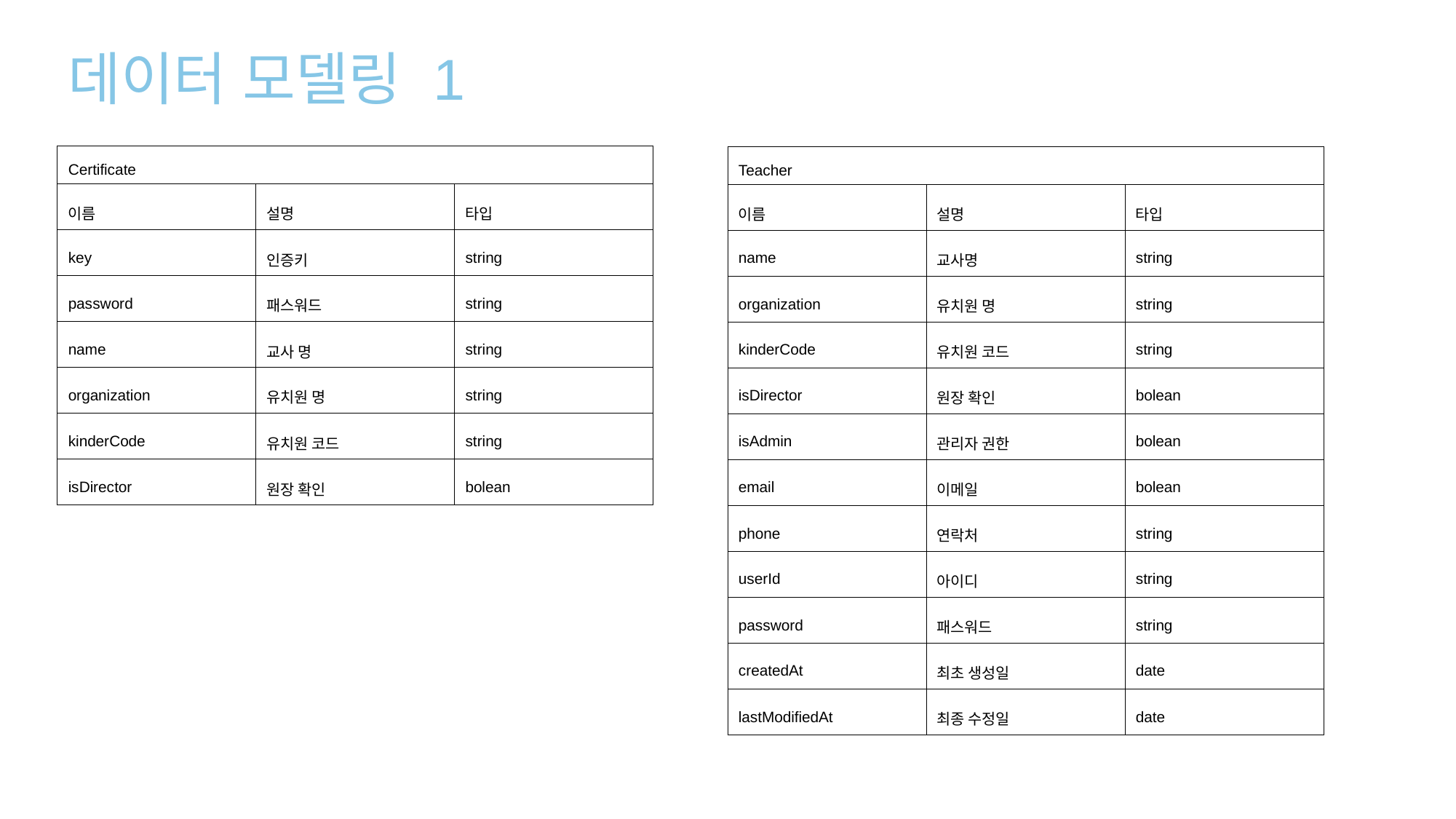

데이터 모델링 1
| Certificate |  |  |
| --- | --- | --- |
| 이름 | 설명 | 타입 |
| key | 인증키 | string |
| password | 패스워드 | string |
| name | 교사 명 | string |
| organization | 유치원 명 | string |
| kinderCode | 유치원 코드 | string |
| isDirector | 원장 확인 | bolean |
| Teacher |  |  |
| --- | --- | --- |
| 이름 | 설명 | 타입 |
| name | 교사명 | string |
| organization | 유치원 명 | string |
| kinderCode | 유치원 코드 | string |
| isDirector | 원장 확인 | bolean |
| isAdmin | 관리자 권한 | bolean |
| email | 이메일 | bolean |
| phone | 연락처 | string |
| userId | 아이디 | string |
| password | 패스워드 | string |
| createdAt | 최초 생성일 | date |
| lastModifiedAt | 최종 수정일 | date |